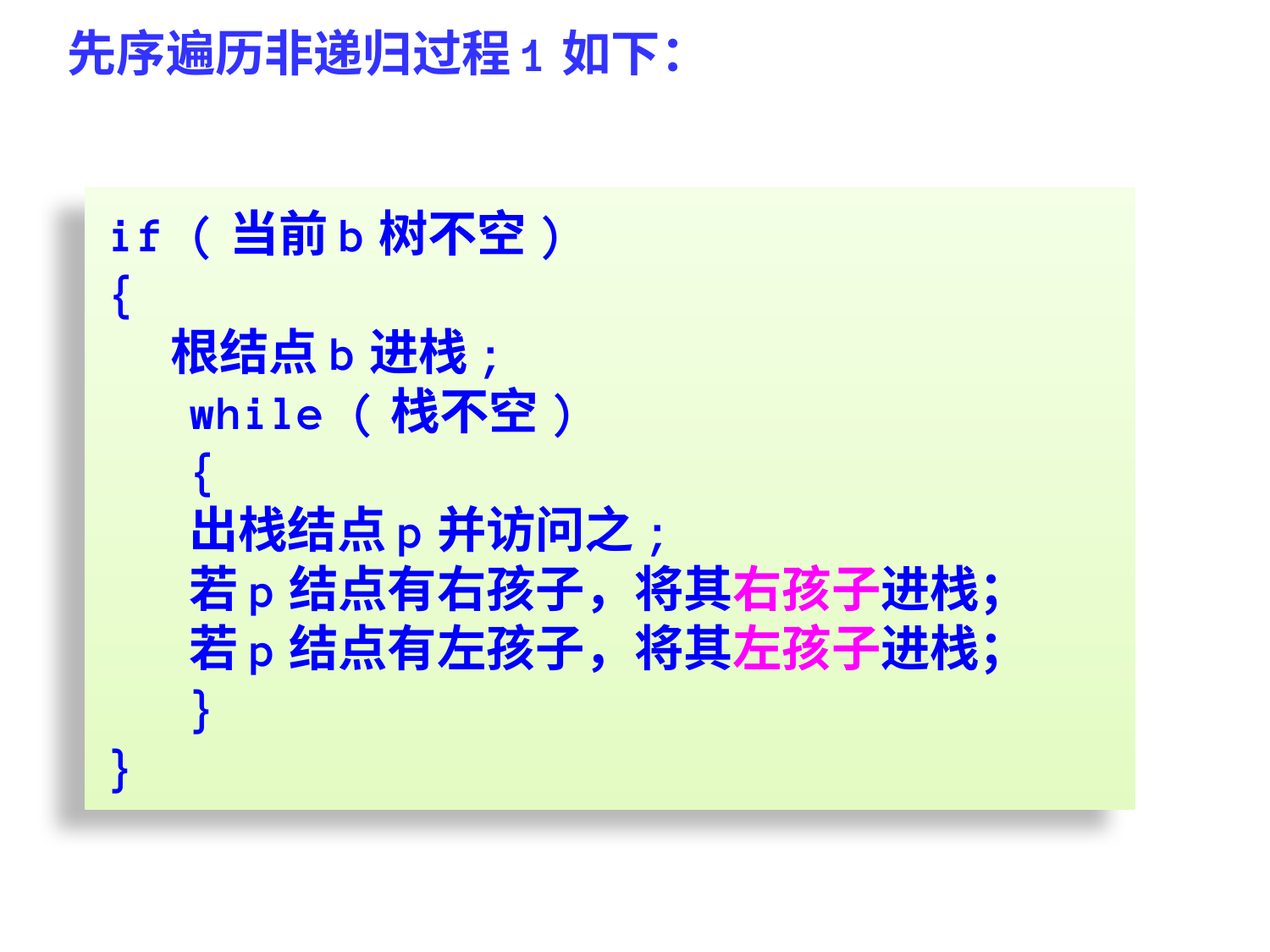

先序遍历非递归过程1如下：
if (当前b树不空)
{
　 根结点b进栈;
   while (栈不空)
   {
      出栈结点p并访问之;
      若p结点有右孩子，将其右孩子进栈；
      若p结点有左孩子，将其左孩子进栈；
   }
}